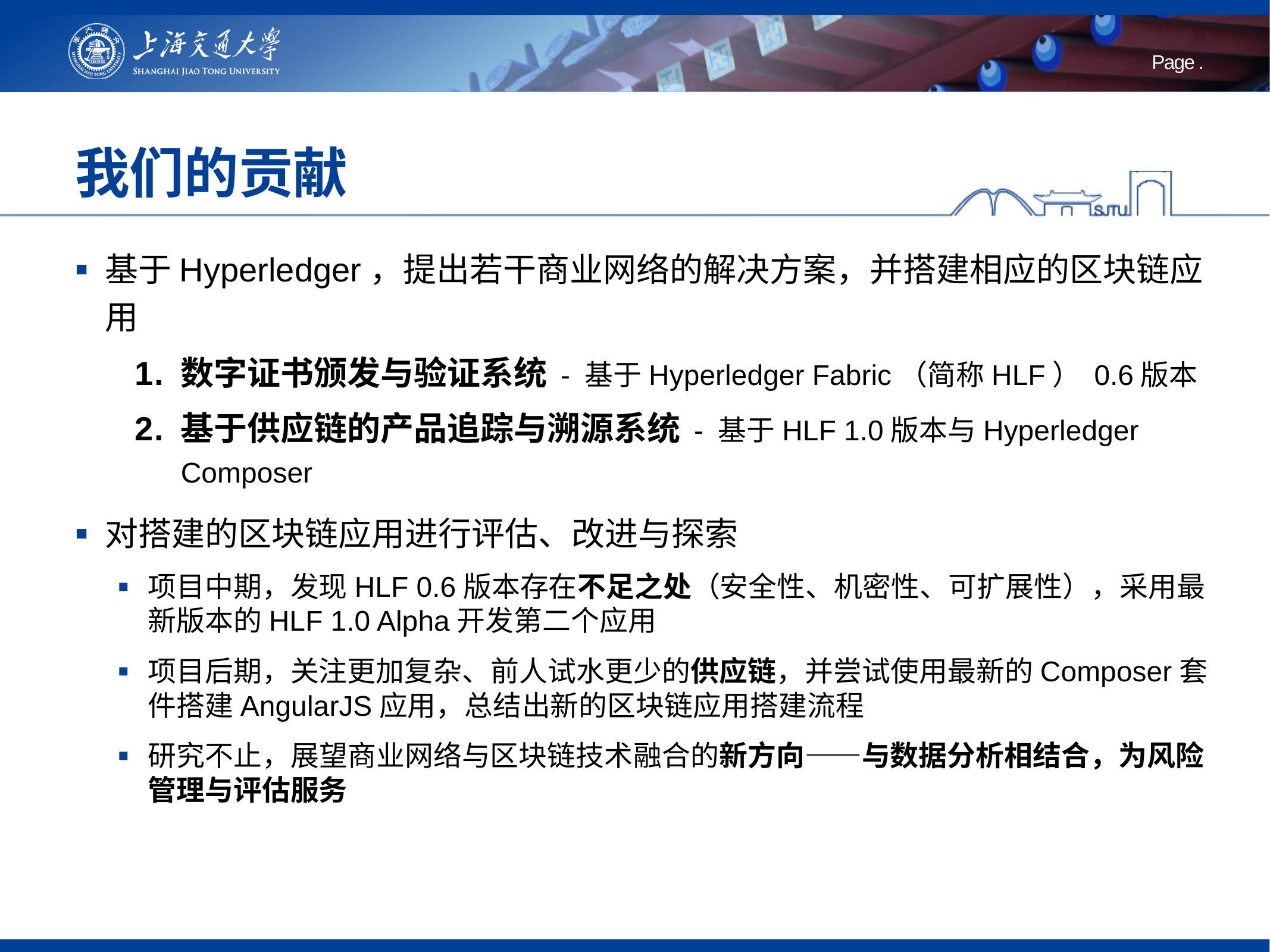

7
# 我们的贡献
基于Hyperledger，提出若干商业网络的解决方案，并搭建相应的区块链应用
数字证书颁发与验证系统 - 基于Hyperledger Fabric（简称HLF） 0.6版本
基于供应链的产品追踪与溯源系统 - 基于HLF 1.0版本与Hyperledger Composer
对搭建的区块链应用进行评估、改进与探索
项目中期，发现HLF 0.6版本存在不足之处（安全性、机密性、可扩展性），采用最新版本的HLF 1.0 Alpha开发第二个应用
项目后期，关注更加复杂、前人试水更少的供应链，并尝试使用最新的Composer套件搭建AngularJS应用，总结出新的区块链应用搭建流程
研究不止，展望商业网络与区块链技术融合的新方向——与数据分析相结合，为风险管理与评估服务